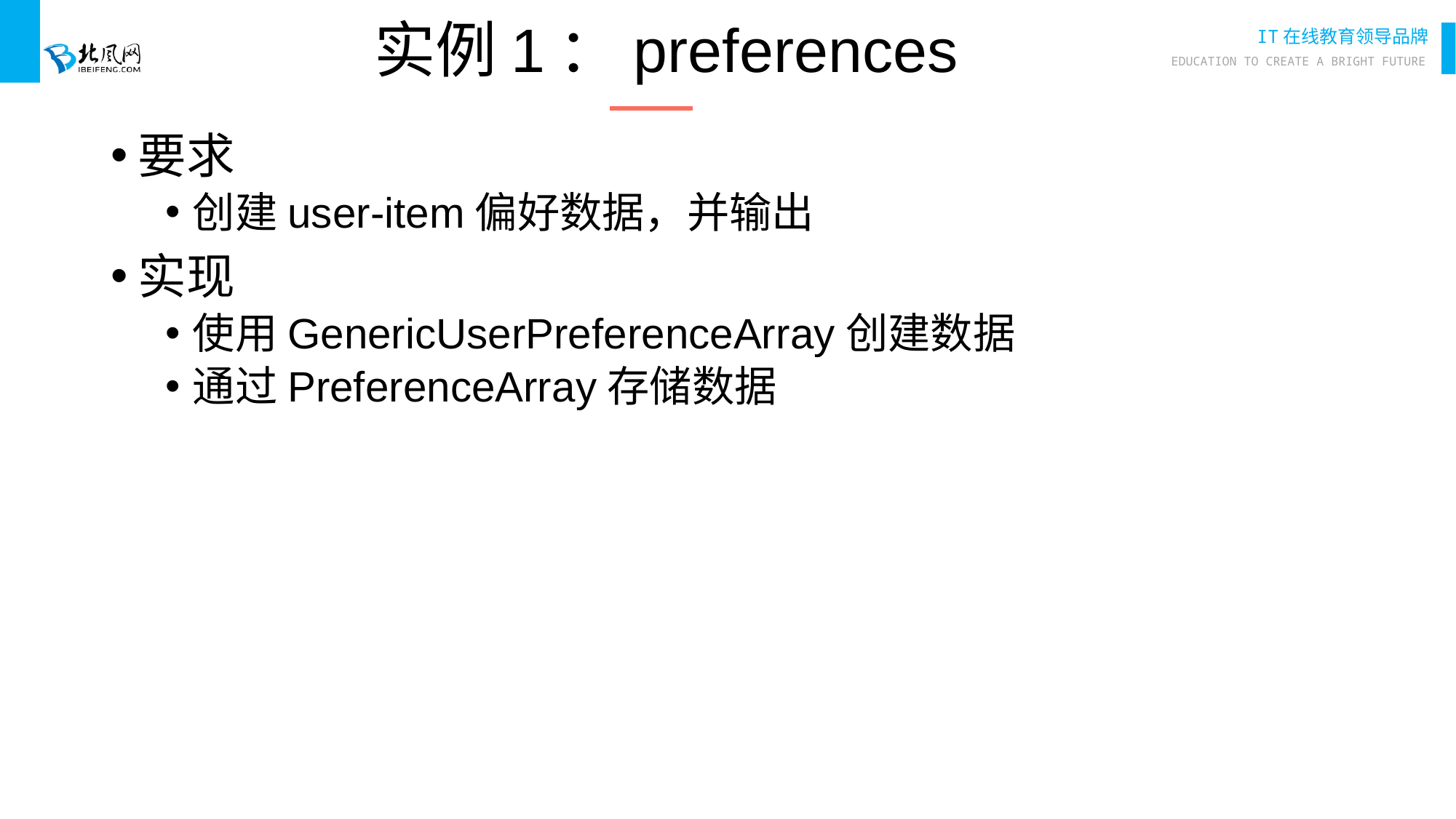

# 实例1：preferences
要求
创建user-item偏好数据，并输出
实现
使用GenericUserPreferenceArray创建数据
通过PreferenceArray存储数据